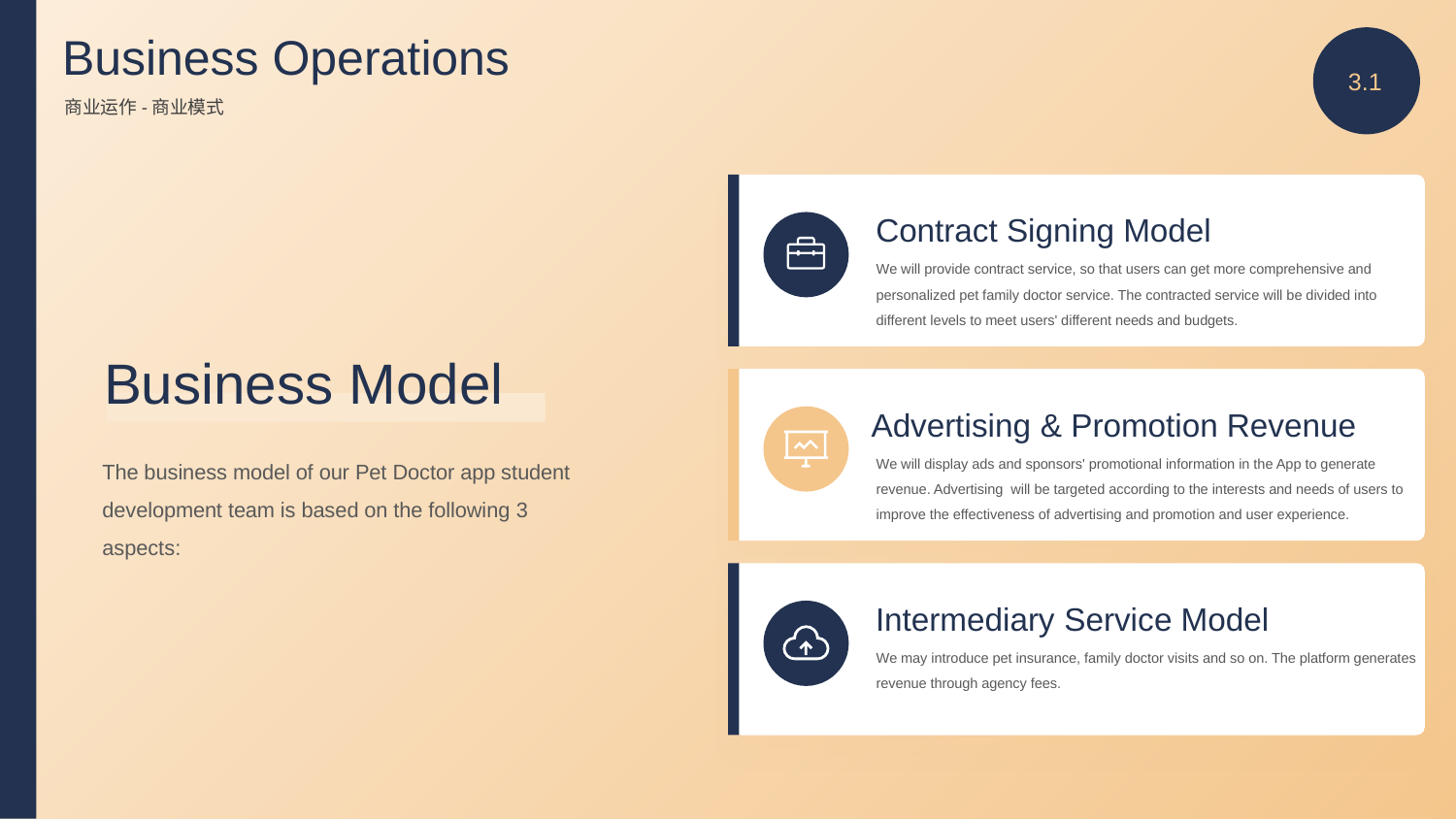

Business Operations

3.1
商业运作-商业模式

Contract Signing Model

We will provide contract service, so that users can get more comprehensive and personalized pet family doctor service. The contracted service will be divided into different levels to meet users' different needs and budgets.
Business Model

Advertising & Promotion Revenue

The business model of our Pet Doctor app student development team is based on the following 3 aspects:
We will display ads and sponsors' promotional information in the App to generate revenue. Advertising  will be targeted according to the interests and needs of users to improve the effectiveness of advertising and promotion and user experience.

Intermediary Service Model

We may introduce pet insurance, family doctor visits and so on. The platform generates revenue through agency fees.